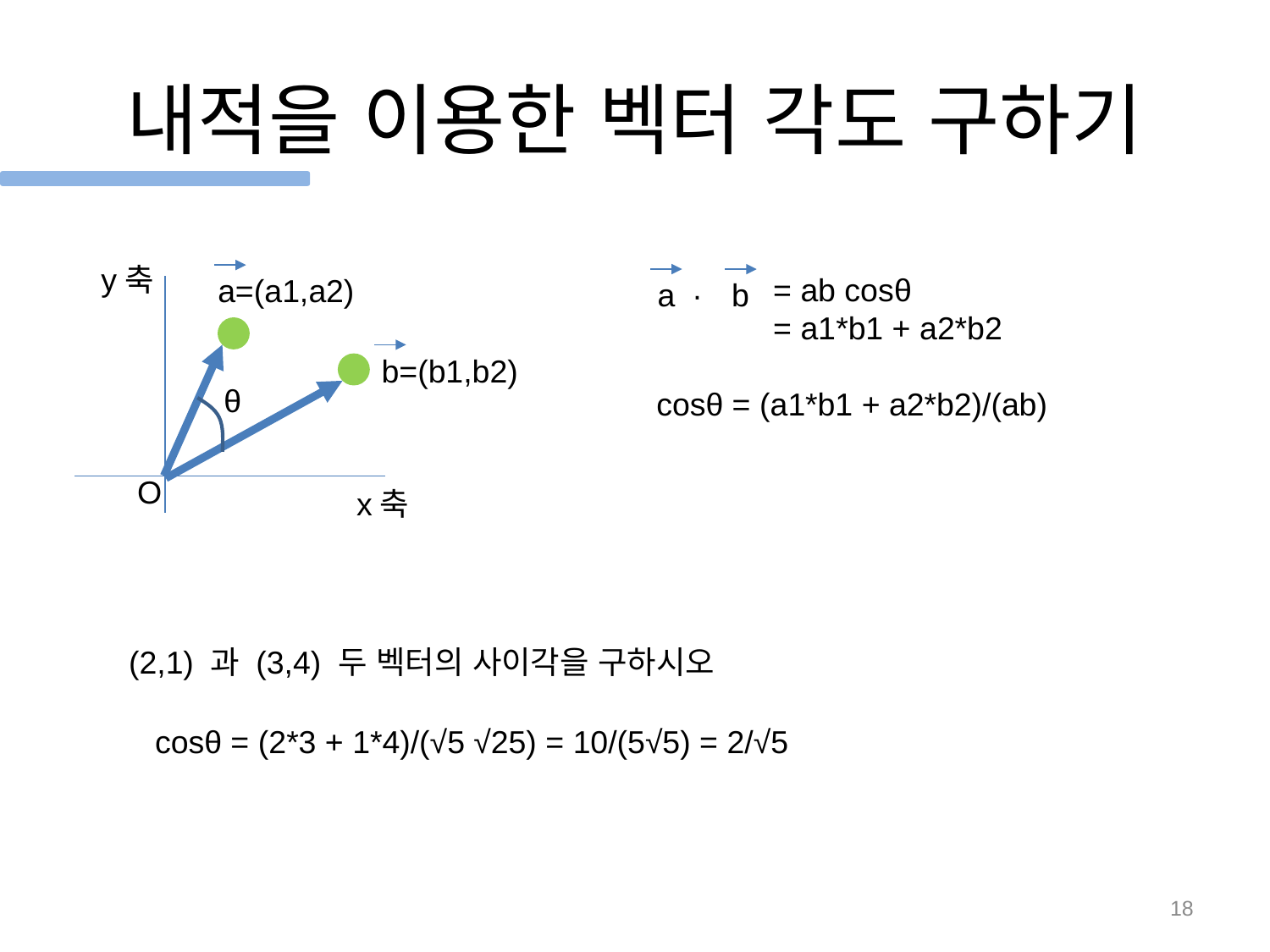

# 내적을 이용한 벡터 각도 구하기

y축
  = ab cosθ
  = a1*b1 + a2*b2
 a=(a1,a2)
 a  ∙
 b

 b=(b1,b2)

θ
cosθ = (a1*b1 + a2*b2)/(ab)

O
x축
(2,1) 과 (3,4) 두 벡터의 사이각을 구하시오
cosθ = (2*3 + 1*4)/(√5 √25) = 10/(5√5) = 2/√5
18